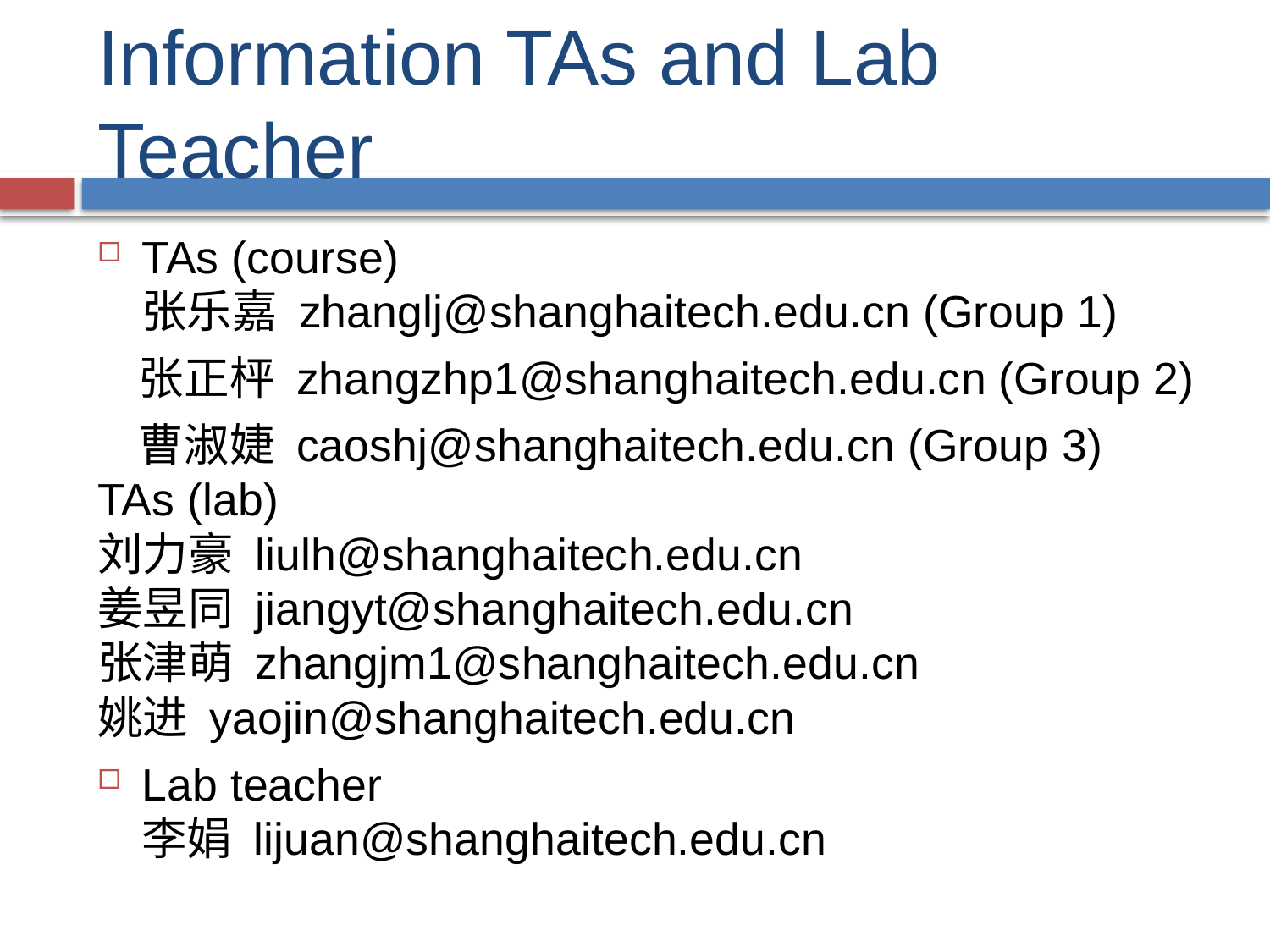

# Information TAs and Lab Teacher
TAs (course)
张乐嘉 zhanglj@shanghaitech.edu.cn (Group 1)
   张正枰 zhangzhp1@shanghaitech.edu.cn (Group 2)
   曹淑婕 caoshj@shanghaitech.edu.cn (Group 3)
TAs (lab)
刘力豪 liulh@shanghaitech.edu.cn
姜昱同 jiangyt@shanghaitech.edu.cn
张津萌 zhangjm1@shanghaitech.edu.cn
姚进 yaojin@shanghaitech.edu.cn
Lab teacher
李娟 lijuan@shanghaitech.edu.cn